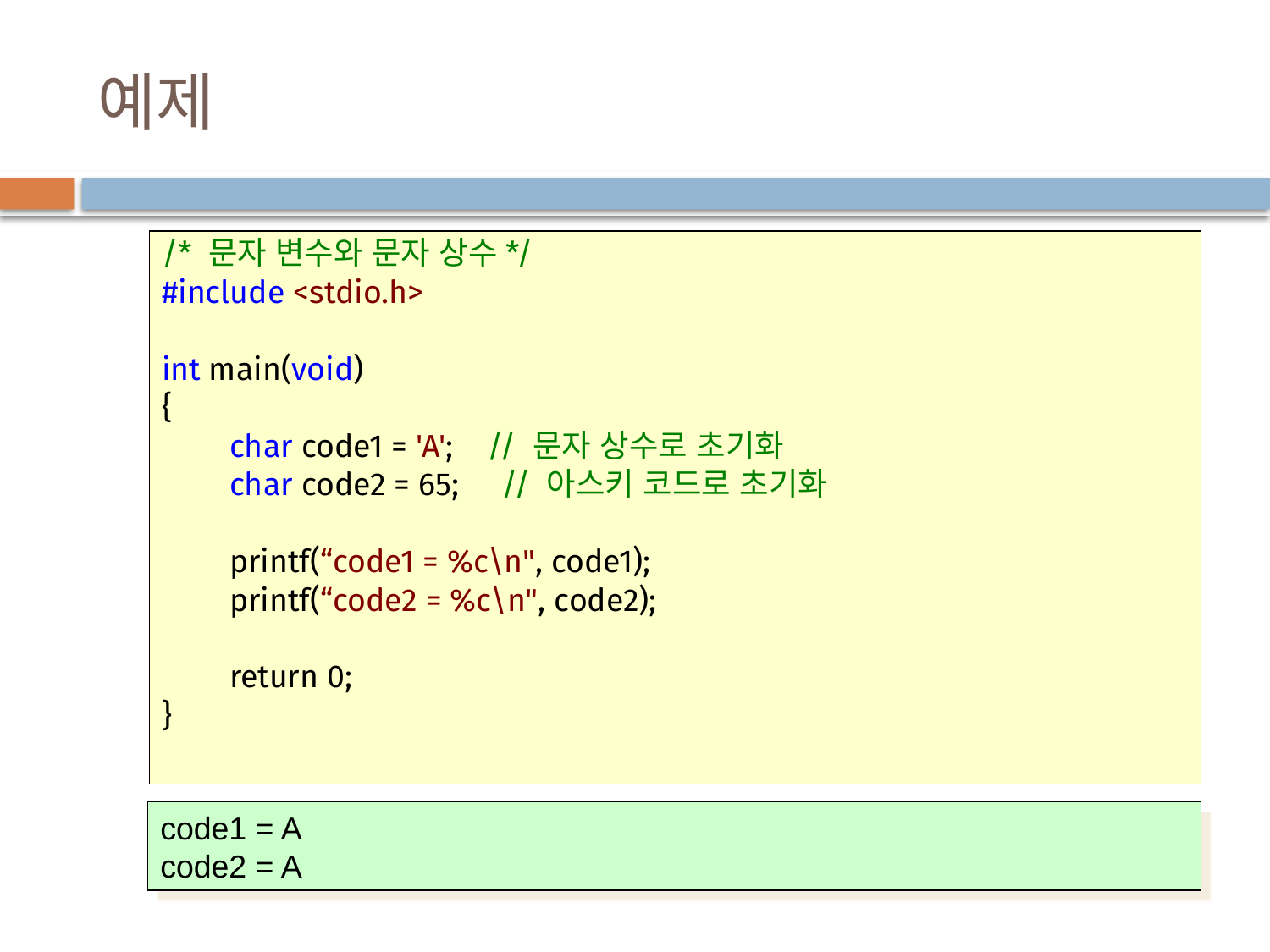

# 예제
/* 문자 변수와 문자 상수*/
#include <stdio.h>

int main(void)
{
        char code1 = 'A';    // 문자 상수로 초기화
        char code2 = 65;     // 아스키 코드로 초기화

        printf(“code1 = %c\n", code1);
        printf(“code2 = %c\n", code2);

        return 0;
}
code1 = A
code2 = A